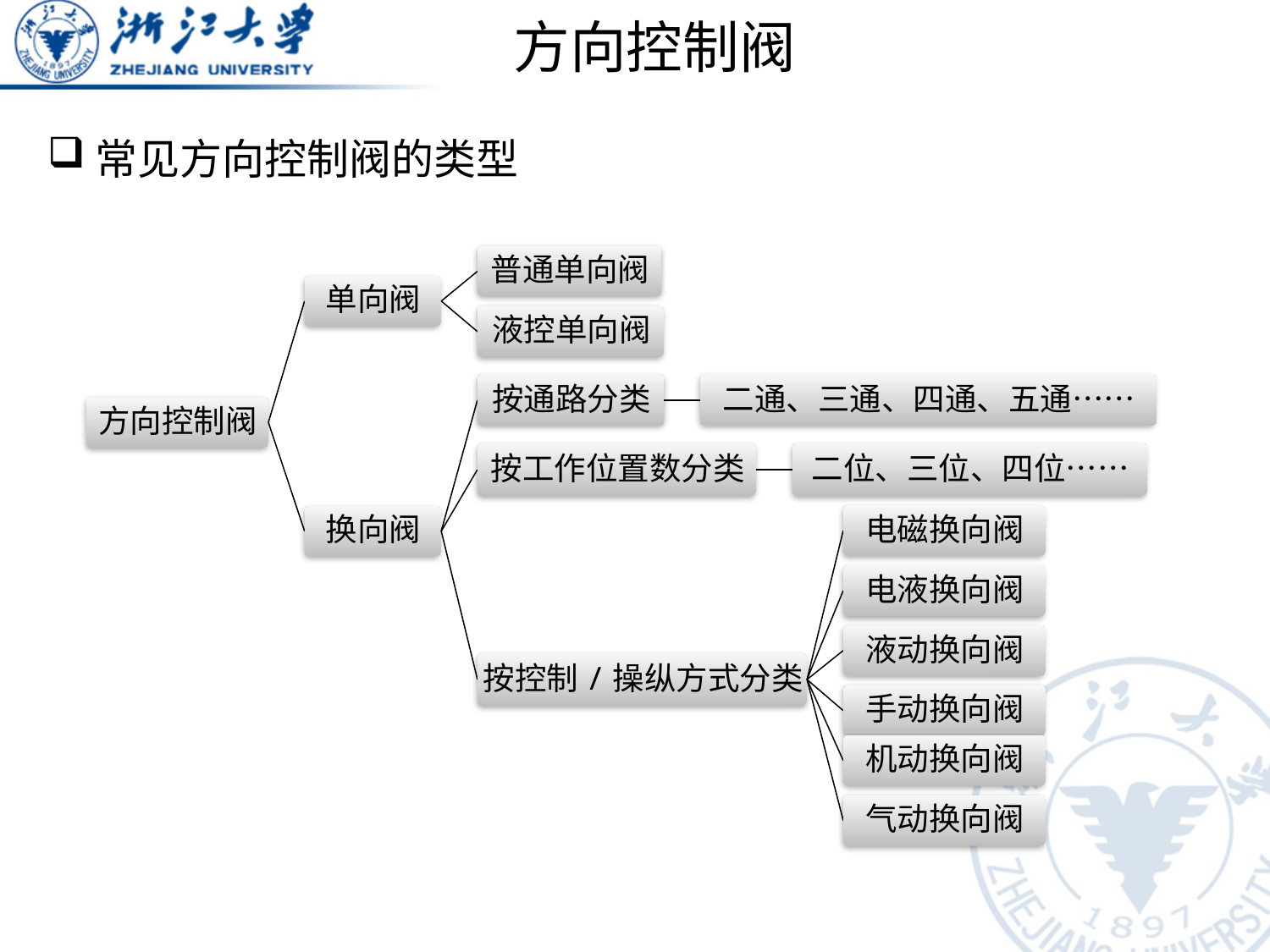

# 方向控制阀
常见方向控制阀的类型
方向控制阀

单向阀

普通单向阀

液控单向阀

换向阀

按通路分类

二通、三通、四通、五通……

按工作位置数分类

二位、三位、四位……

按控制/操纵方式分类

电磁换向阀

电液换向阀

液动换向阀

手动换向阀

机动换向阀

气动换向阀